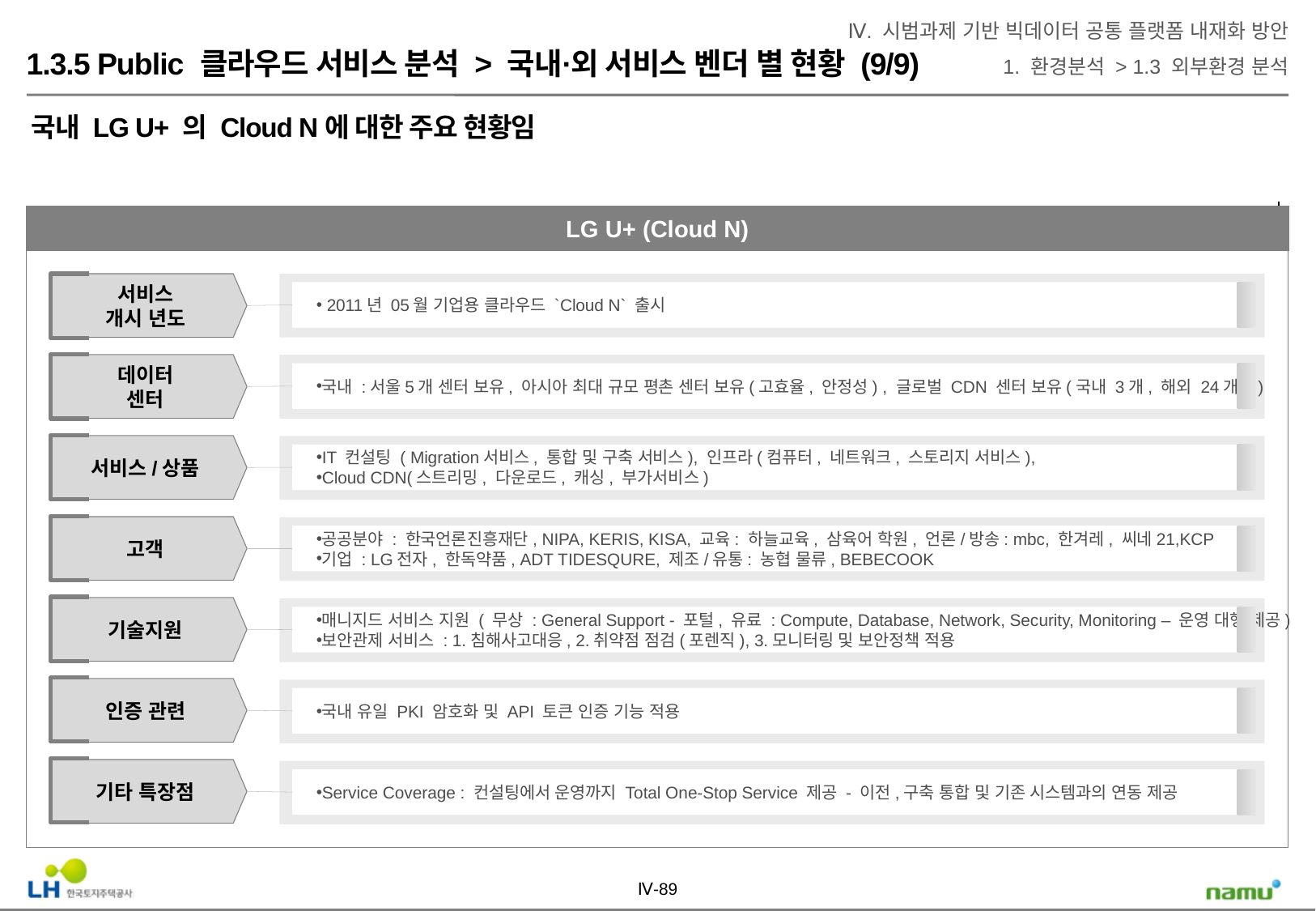

Ⅳ. 시범과제 기반 빅데이터 공통 플랫폼 내재화 방안
1. 환경분석 > 1.3 외부환경 분석
1.3.5 Public 클라우드 서비스 분석 > 국내∙외 서비스 벤더 별 현황 (9/9)
국내 LG U+ 의 Cloud N에 대한 주요 현황임
LG U+ (Cloud N)

서비스
개시 년도
데이터
센터
서비스/상품
고객
기술지원
인증 관련
기타 특장점

 2011년 05월 기업용 클라우드 `Cloud N` 출시

국내 :서울5개 센터 보유, 아시아 최대 규모 평촌 센터 보유(고효율, 안정성) , 글로벌 CDN 센터 보유(국내 3개, 해외 24개국)

IT 컨설팅 ( Migration서비스, 통합 및 구축 서비스), 인프라(컴퓨터, 네트워크, 스토리지 서비스),
Cloud CDN(스트리밍, 다운로드, 캐싱, 부가서비스)

공공분야 : 한국언론진흥재단, NIPA, KERIS, KISA, 교육: 하늘교육, 삼육어 학원, 언론/방송: mbc, 한겨레, 씨네21,KCP
기업 : LG전자, 한독약품, ADT TIDESQURE, 제조/유통: 농협 물류, BEBECOOK

매니지드 서비스 지원 ( 무상 : General Support - 포털, 유료 : Compute, Database, Network, Security, Monitoring – 운영 대행 제공)
보안관제 서비스 : 1.침해사고대응, 2.취약점 점검(포렌직), 3.모니터링 및 보안정책 적용

국내 유일 PKI 암호화 및 API 토큰 인증 기능 적용

Service Coverage : 컨설팅에서 운영까지 Total One-Stop Service 제공 - 이전,구축 통합 및 기존 시스템과의 연동 제공